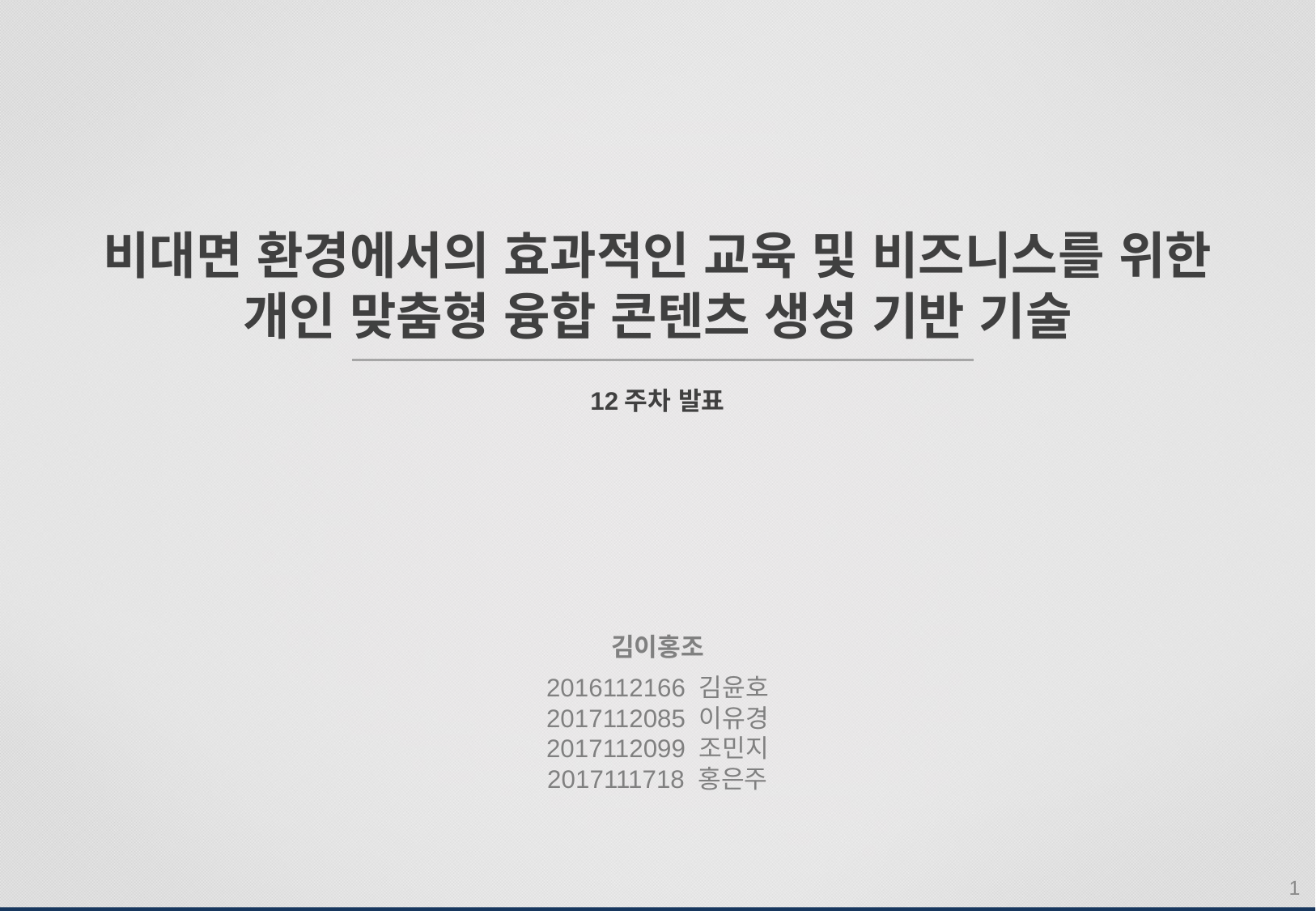

비대면 환경에서의 효과적인 교육 및 비즈니스를 위한
개인 맞춤형 융합 콘텐츠 생성 기반 기술
12주차 발표
김이홍조
2016112166 김윤호
2017112085 이유경
2017112099 조민지
2017111718 홍은주
1